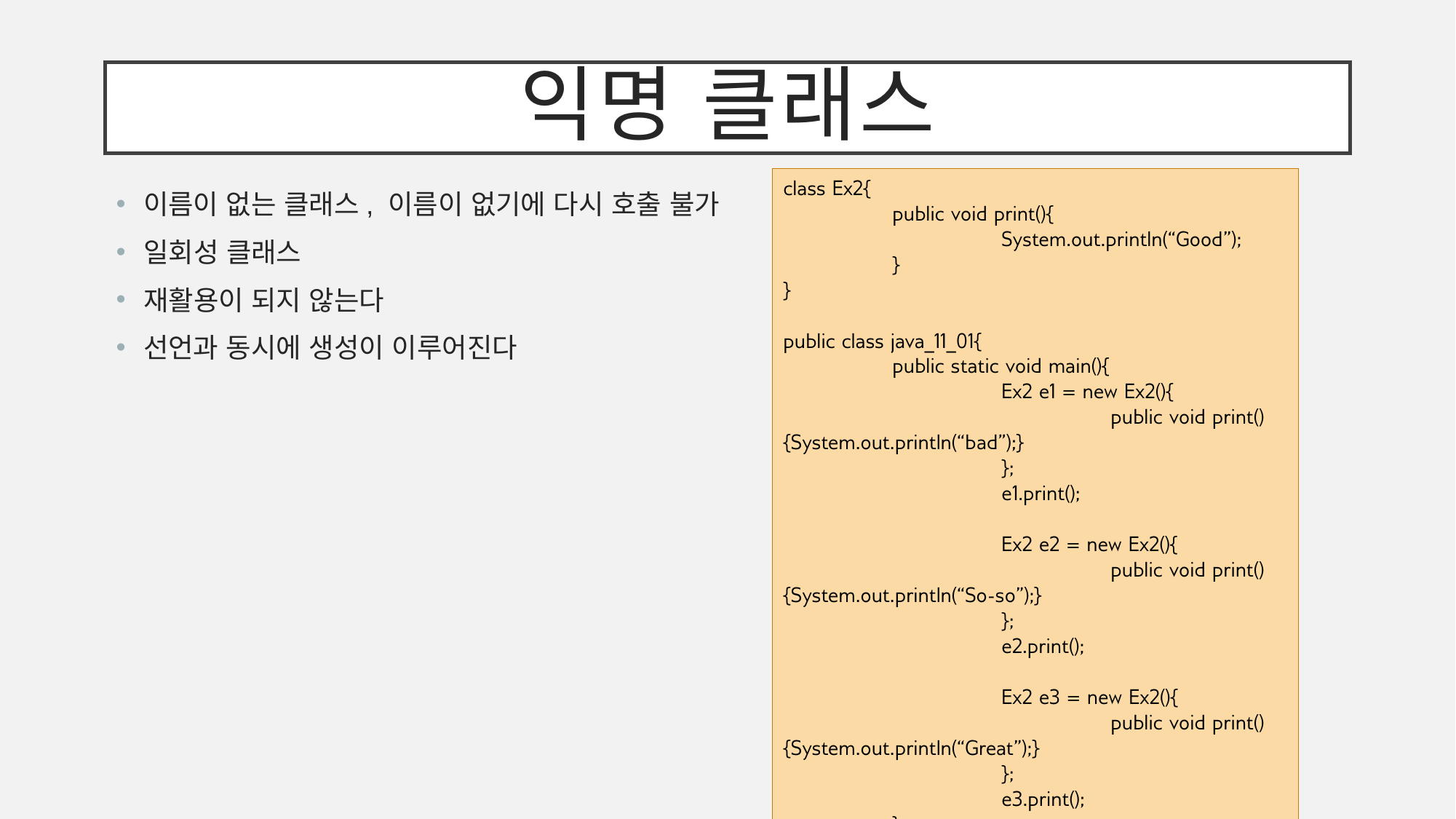

# 익명 클래스
class Ex2{
	public void print(){
		System.out.println(“Good”);
	}
}

public class java_11_01{
	public static void main(){
		Ex2 e1 = new Ex2(){
			public void print() {System.out.println(“bad”);}
		};
		e1.print();

		Ex2 e2 = new Ex2(){
			public void print() {System.out.println(“So-so”);}
		};
		e2.print();

		Ex2 e3 = new Ex2(){
			public void print() {System.out.println(“Great”);}
		};
		e3.print();
	}
}
이름이 없는 클래스, 이름이 없기에 다시 호출 불가
일회성 클래스
재활용이 되지 않는다
선언과 동시에 생성이 이루어진다